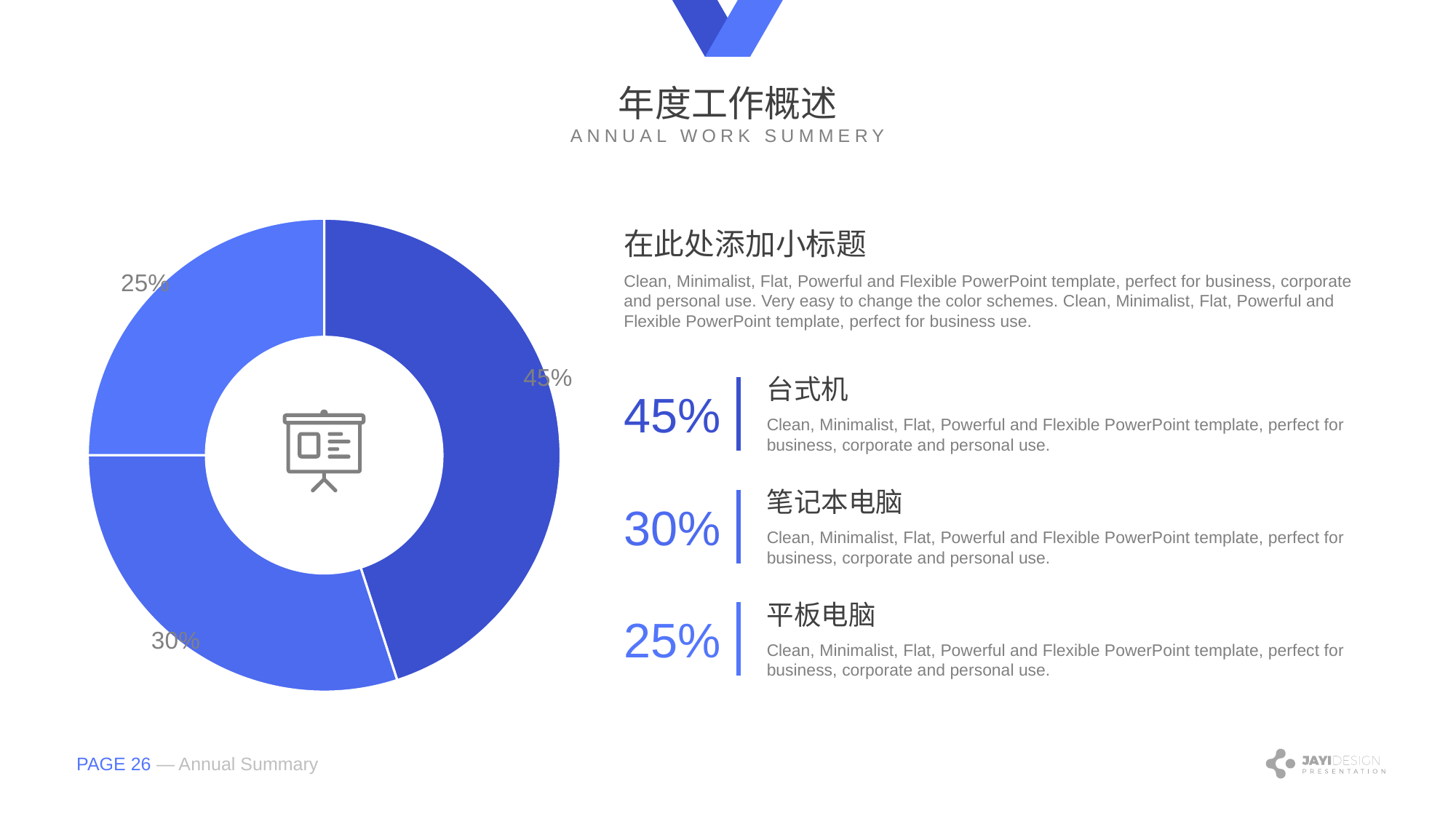

年度工作概述
ANNUAL WORK SUMMERY

### Chart

| Category | 销售额 |
|---|---|
| 台式机 | 0.45 |
| 笔记本电脑 | 0.3 |
| 平板电脑 | 0.25 |
e7d195523061f1c0cef09ac28eaae964ec9988a5cce77c8b8C1E4685C6E6B40CD7615480512384A61EE159C6FE0045D14B61E85D0A95589D558B81FFC809322ACC20DC2254D928200A3EA0841B8B1814961BE795024DFDEF45878460D5EEC04B3DB4C246007153409DEDE37CA726A66AF19B77CE744E11CADCFB09B3408DEC1F688348922E38CCEE
在此处添加小标题
Clean, Minimalist, Flat, Powerful and Flexible PowerPoint template, perfect for business, corporate and personal use. Very easy to change the color schemes. Clean, Minimalist, Flat, Powerful and Flexible PowerPoint template, perfect for business use.
台式机
Clean, Minimalist, Flat, Powerful and Flexible PowerPoint template, perfect for business, corporate and personal use.
45%

笔记本电脑
Clean, Minimalist, Flat, Powerful and Flexible PowerPoint template, perfect for business, corporate and personal use.
30%
平板电脑
Clean, Minimalist, Flat, Powerful and Flexible PowerPoint template, perfect for business, corporate and personal use.
25%